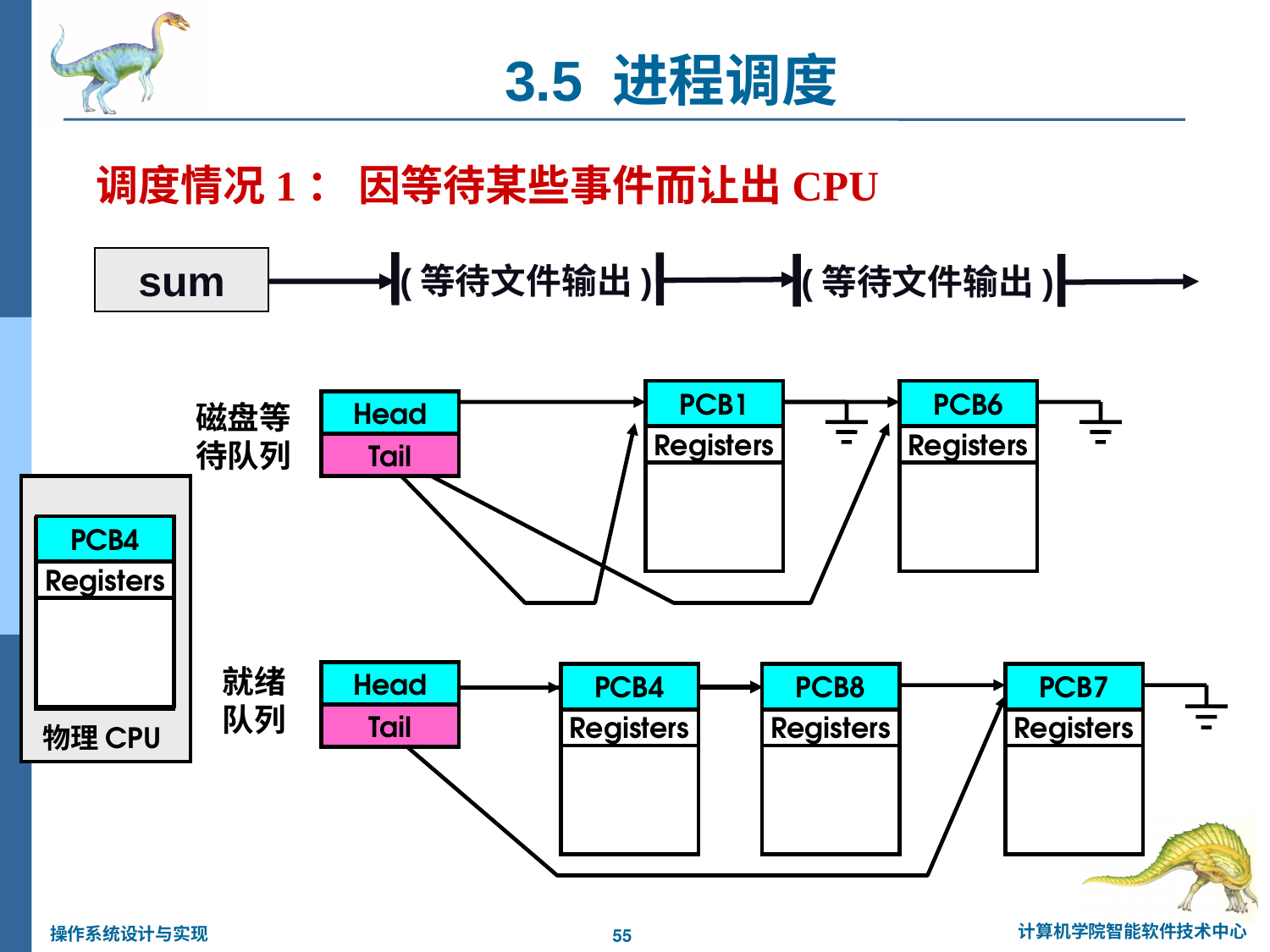

3.5 进程调度
# 调度情况1： 因等待某些事件而让出CPU
sum
(等待文件输出)

(等待文件输出)

PCB1
Registers

PCB6
Registers
磁盘等待队列
Head

Tail

物理CPU

PCB4
Registers

PCB6
Registers
就绪
队列
Head
Tail

PCB4
Registers

PCB8
Registers

PCB7
Registers